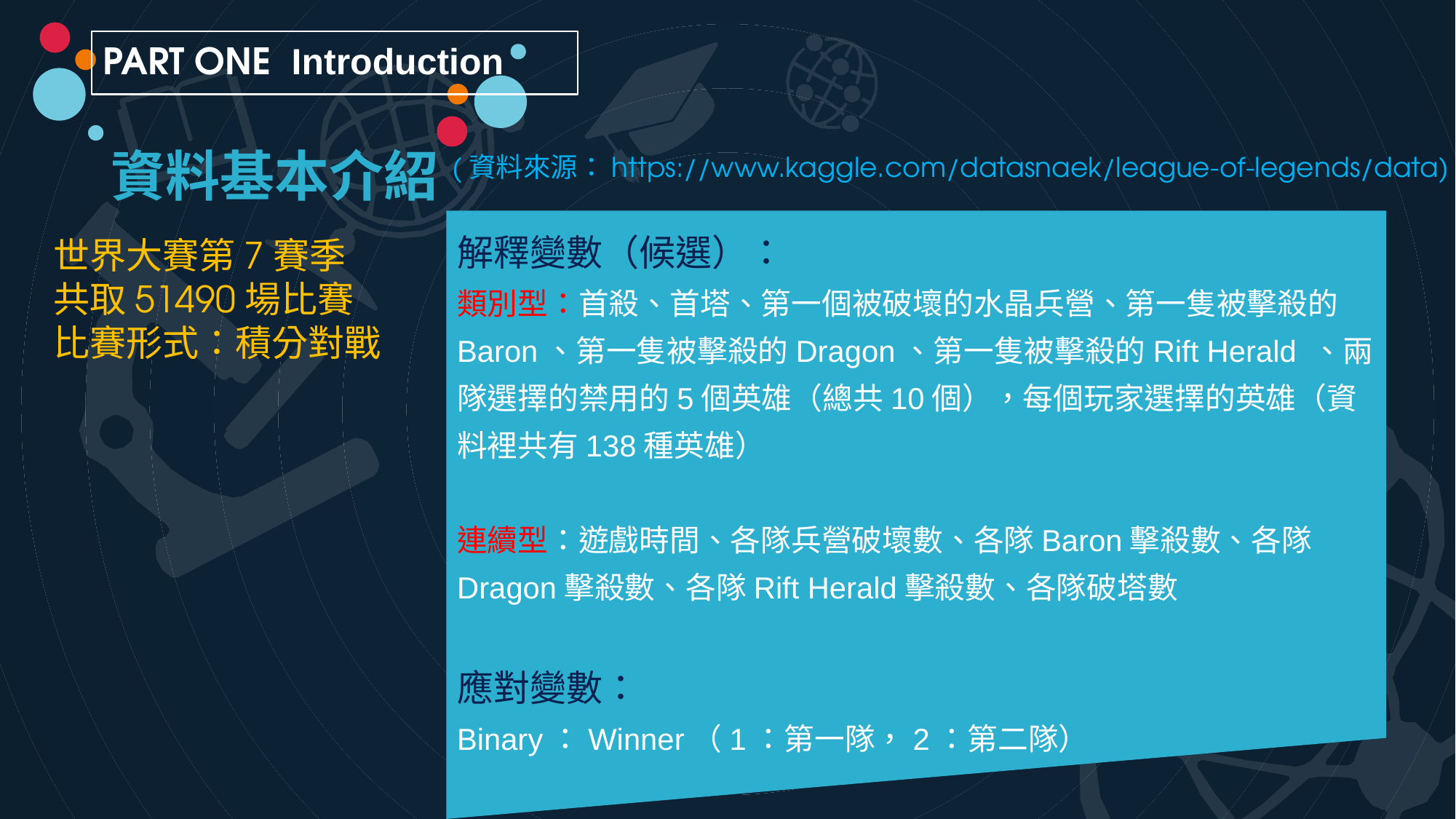

PART ONE  Introduction
資料基本介紹
(資料來源：https://www.kaggle.com/datasnaek/league-of-legends/data)

解釋變數（候選）：
類別型：首殺、首塔、第一個被破壞的水晶兵營、第一隻被擊殺的Baron、第一隻被擊殺的Dragon、第一隻被擊殺的Rift Herald 、兩隊選擇的禁用的5個英雄（總共10個），每個玩家選擇的英雄（資料裡共有138種英雄）

連續型：遊戲時間、各隊兵營破壞數、各隊Baron擊殺數、各隊Dragon擊殺數、各隊Rift Herald擊殺數、各隊破塔數

應對變數：
Binary：Winner（1：第一隊，2：第二隊）
世界大賽第7賽季
共取51490場比賽
比賽形式：積分對戰